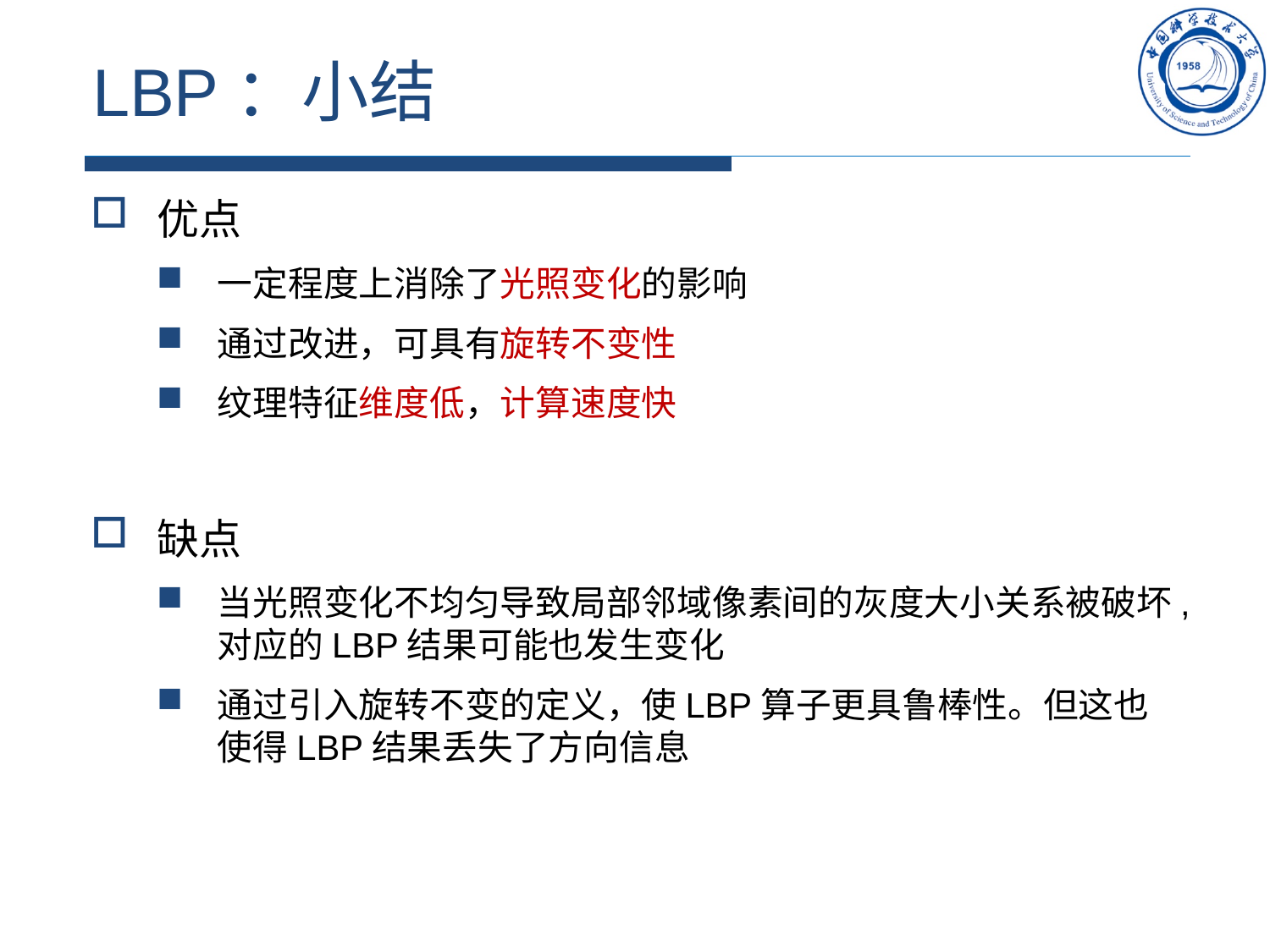

# LBP：小结
优点
一定程度上消除了光照变化的影响
通过改进，可具有旋转不变性
纹理特征维度低，计算速度快

缺点
当光照变化不均匀导致局部邻域像素间的灰度大小关系被破坏,对应的LBP结果可能也发生变化
通过引入旋转不变的定义，使LBP算子更具鲁棒性。但这也使得LBP结果丢失了方向信息